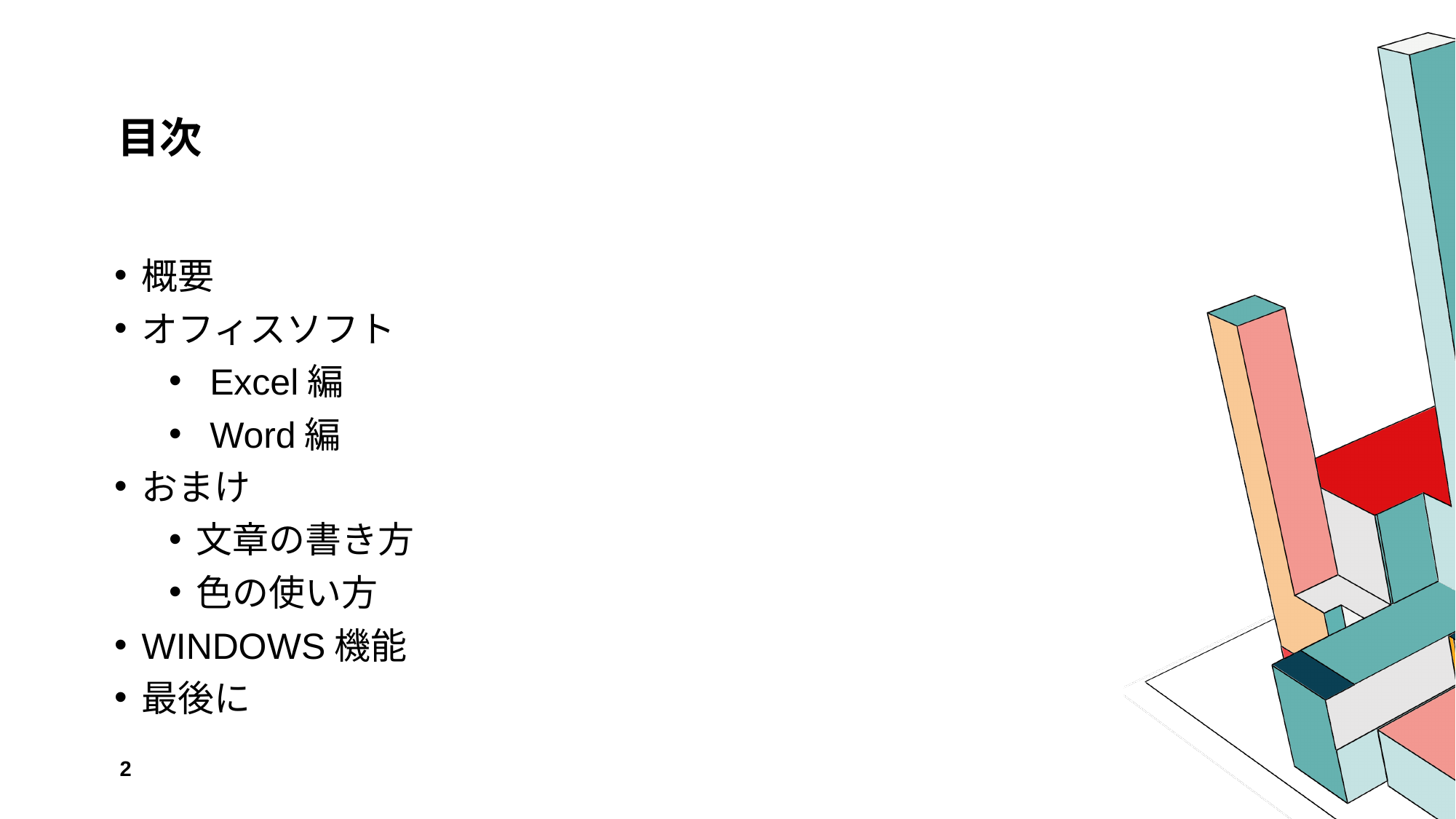

# 目次
概要
オフィスソフト
Excel編
Word編
おまけ
文章の書き方
色の使い方
WINDOWS機能
最後に
2